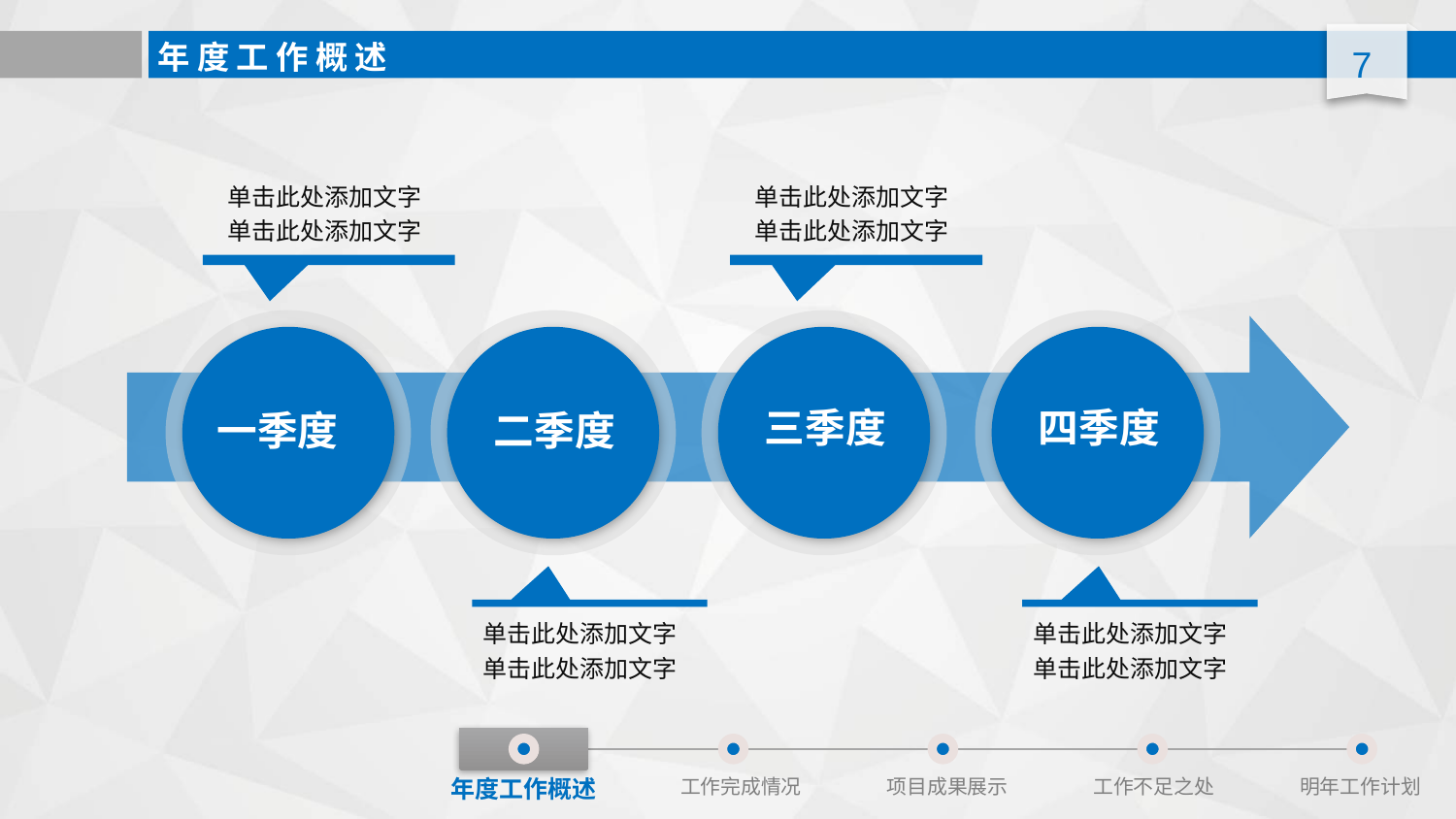

年 度 工 作 概 述
单击此处添加文字
单击此处添加文字
单击此处添加文字
单击此处添加文字

一季度

二季度

三季度

四季度

单击此处添加文字
单击此处添加文字
单击此处添加文字
单击此处添加文字